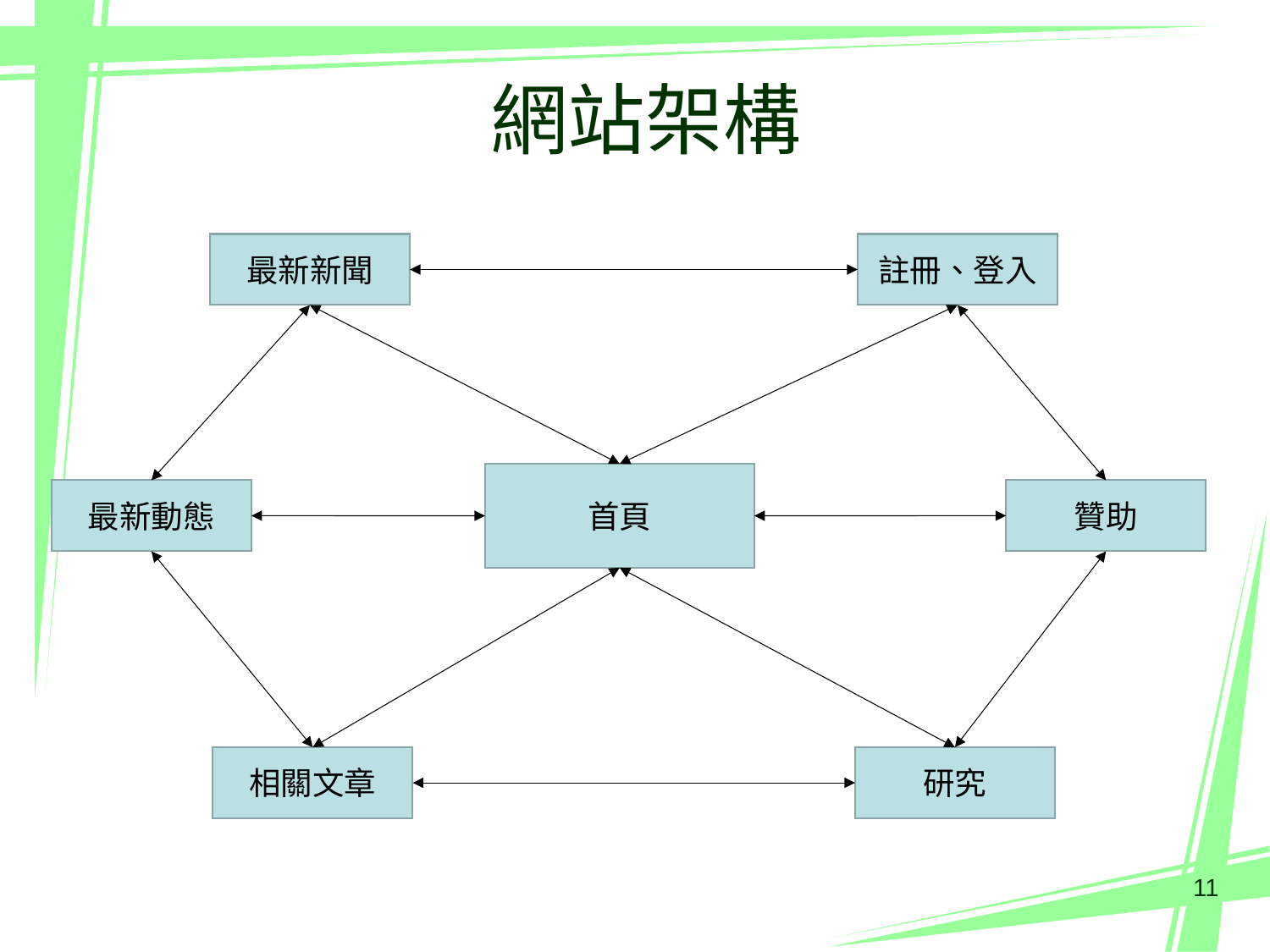

# 網站架構
最新新聞
註冊、登入
首頁
贊助
最新動態
研究
相關文章
11